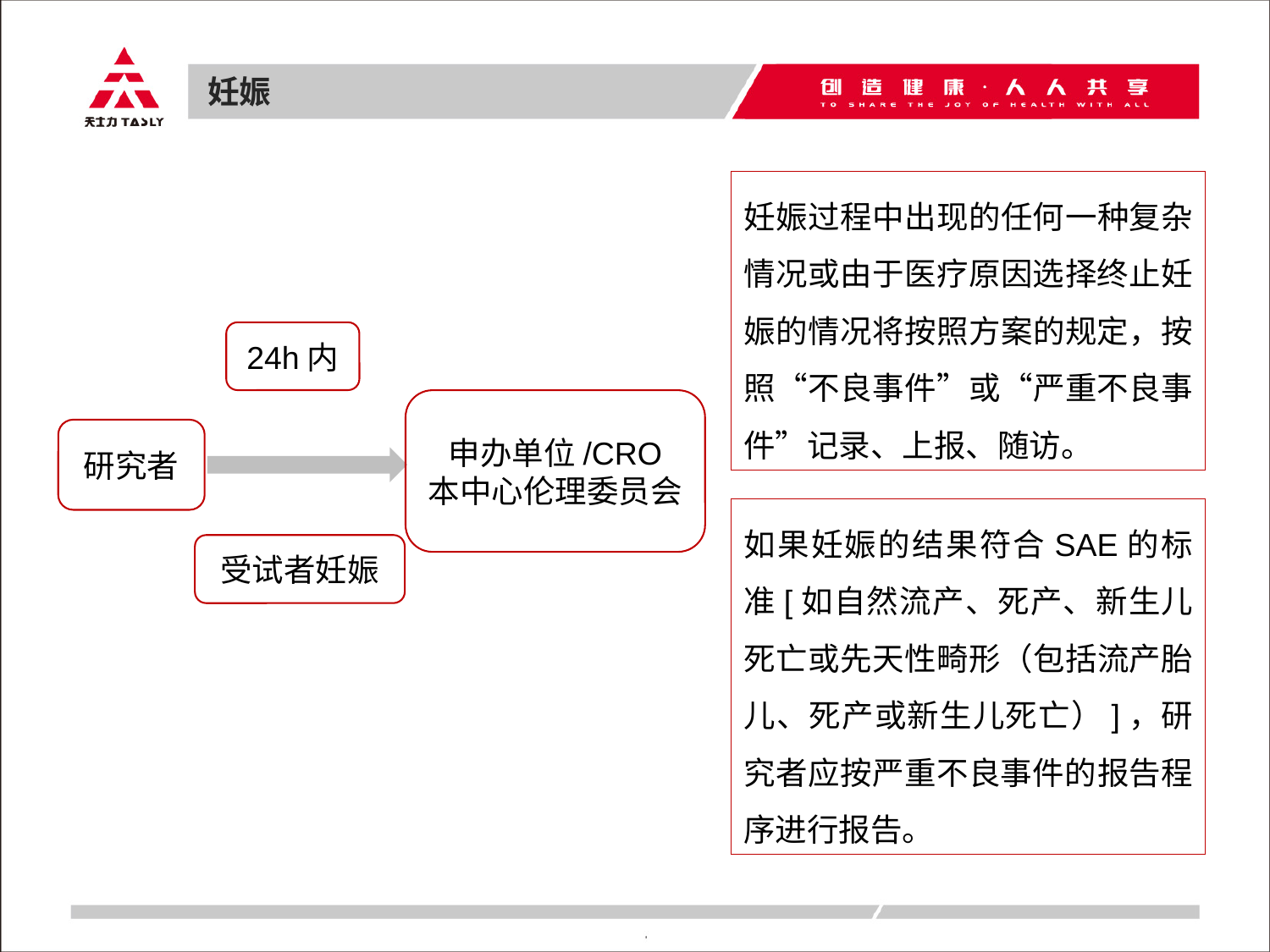

妊娠
妊娠过程中出现的任何一种复杂情况或由于医疗原因选择终止妊娠的情况将按照方案的规定，按照“不良事件”或“严重不良事件”记录、上报、随访。
24h内
申办单位/CRO
本中心伦理委员会
研究者

如果妊娠的结果符合SAE的标准[如自然流产、死产、新生儿死亡或先天性畸形（包括流产胎儿、死产或新生儿死亡）]，研究者应按严重不良事件的报告程序进行报告。
受试者妊娠